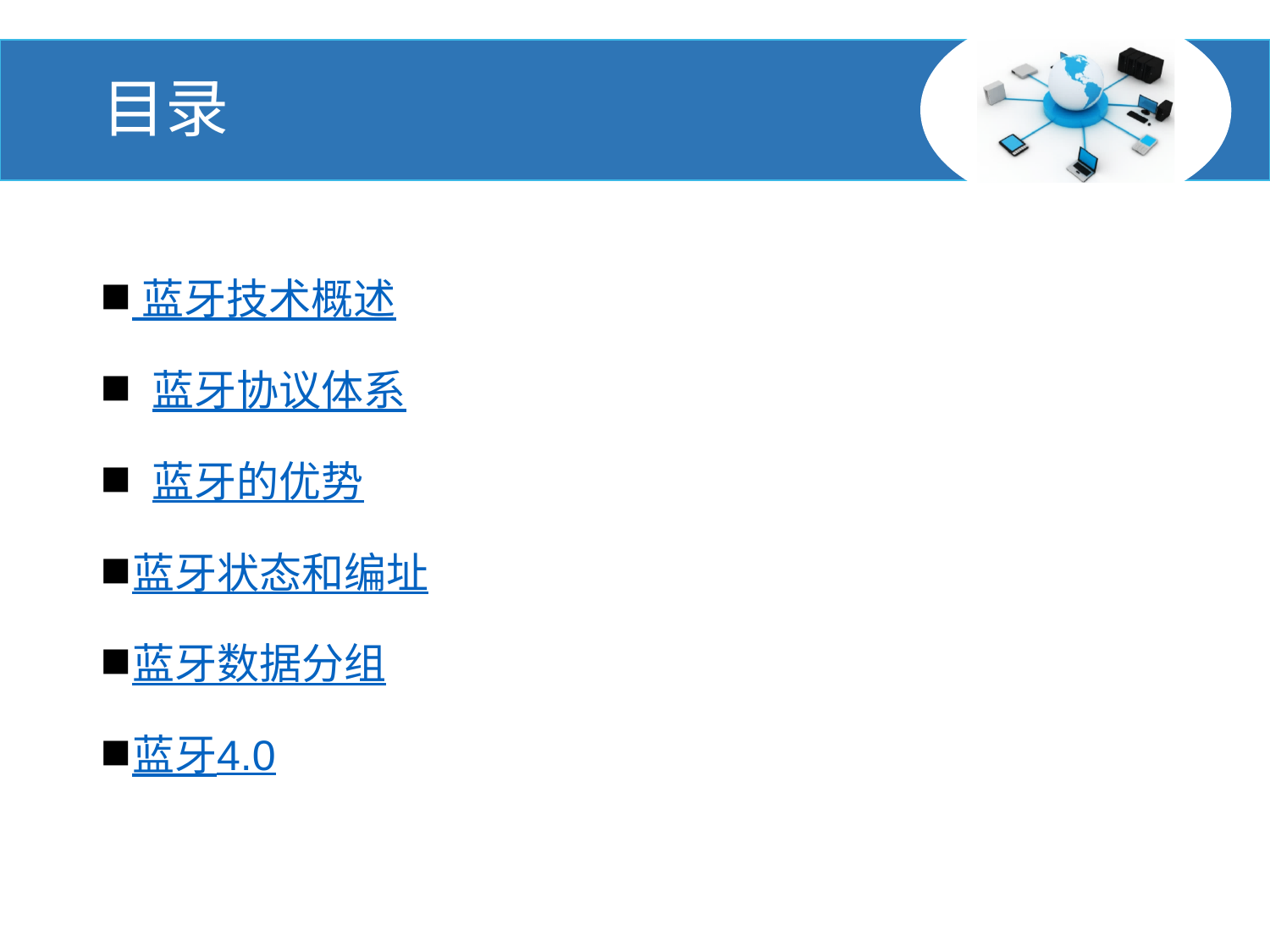

# 目录
 蓝牙技术概述
 蓝牙协议体系
 蓝牙的优势
蓝牙状态和编址
蓝牙数据分组
蓝牙4.0